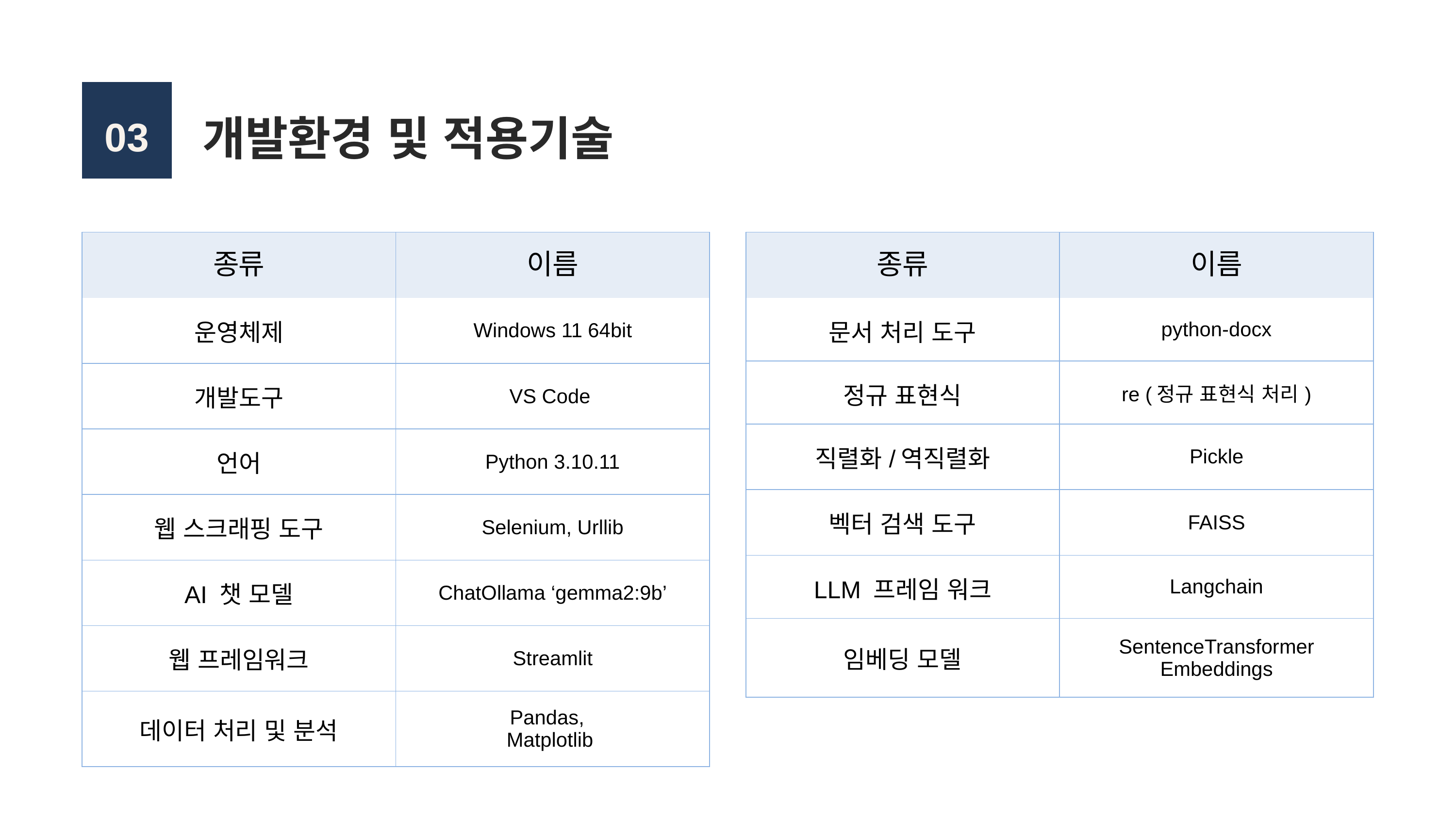

개발환경 및 적용기술
03
| 종류 | 이름 |
| --- | --- |
| 운영체제 | Windows 11 64bit |
| 개발도구 | VS Code |
| 언어 | Python 3.10.11 |
| 웹 스크래핑 도구 | Selenium, Urllib |
| AI 챗 모델 | ChatOllama ‘gemma2:9b’ |
| 웹 프레임워크 | Streamlit |
| 데이터 처리 및 분석 | Pandas, Matplotlib |
| 종류 | 이름 |
| --- | --- |
| 문서 처리 도구 | python-docx |
| 정규 표현식 | re (정규 표현식 처리) |
| 직렬화/역직렬화 | Pickle |
| 벡터 검색 도구 | FAISS |
| LLM 프레임 워크 | Langchain |
| 임베딩 모델 | SentenceTransformer Embeddings |